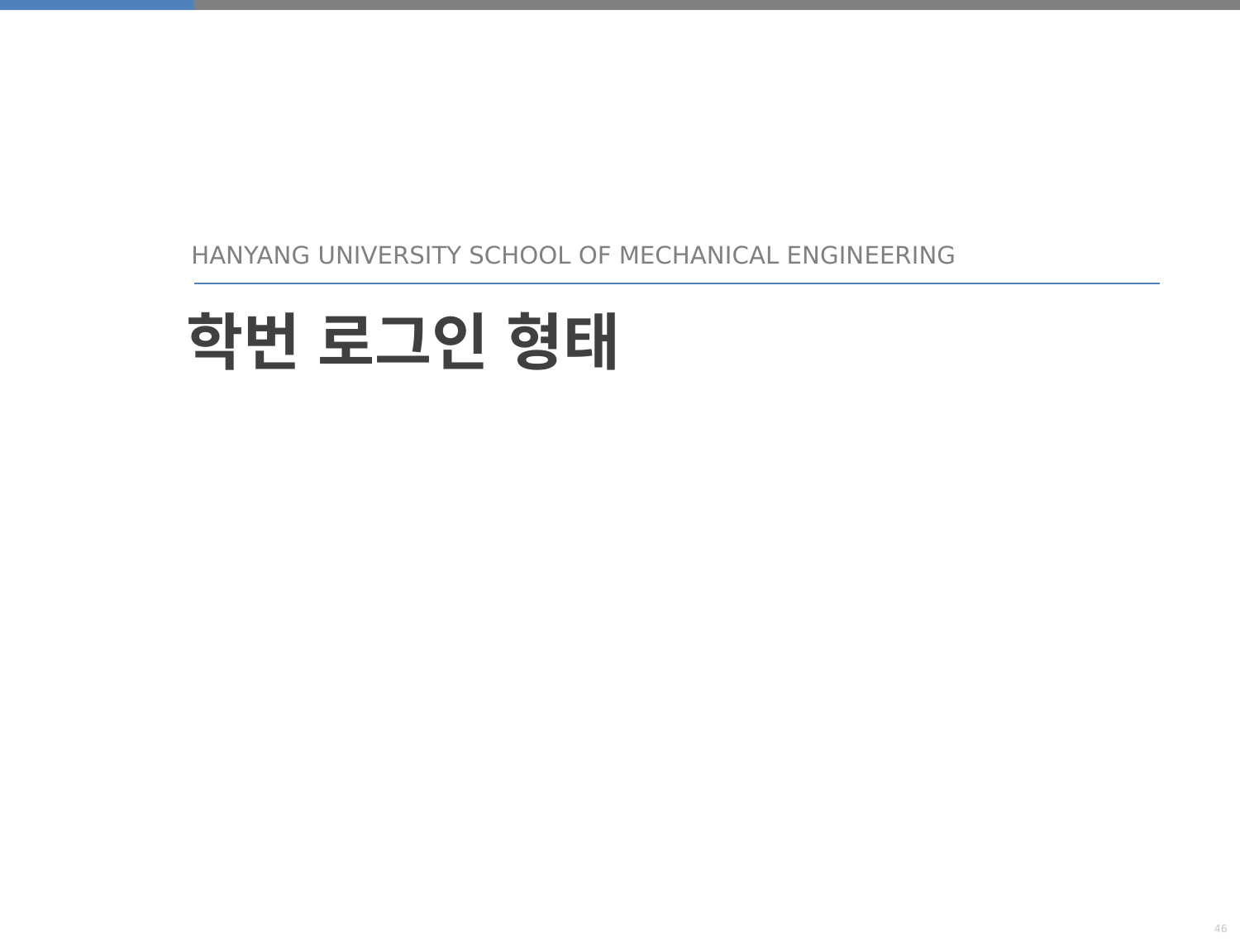

HANYANG UNIVERSITY SCHOOL OF MECHANICAL ENGINEERING
학번 로그인 형태
46